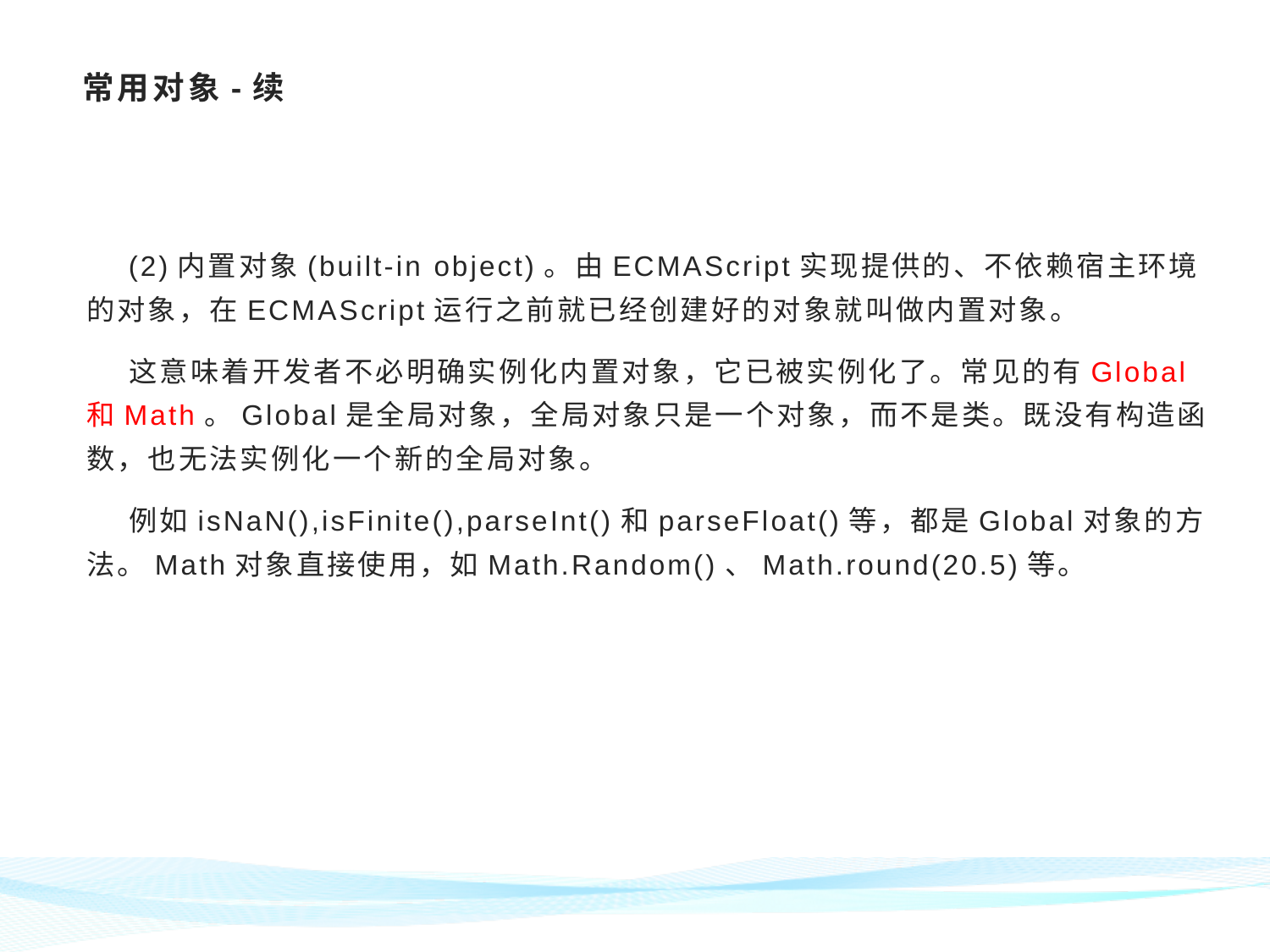

# 常用对象-续
    (2)内置对象(built-in object)。由ECMAScript实现提供的、不依赖宿主环境的对象，在ECMAScript运行之前就已经创建好的对象就叫做内置对象。
    这意味着开发者不必明确实例化内置对象，它已被实例化了。常见的有Global和Math。Global是全局对象，全局对象只是一个对象，而不是类。既没有构造函数，也无法实例化一个新的全局对象。
    例如isNaN(),isFinite(),parseInt()和parseFloat()等，都是Global对象的方法。Math对象直接使用，如Math.Random()、Math.round(20.5)等。